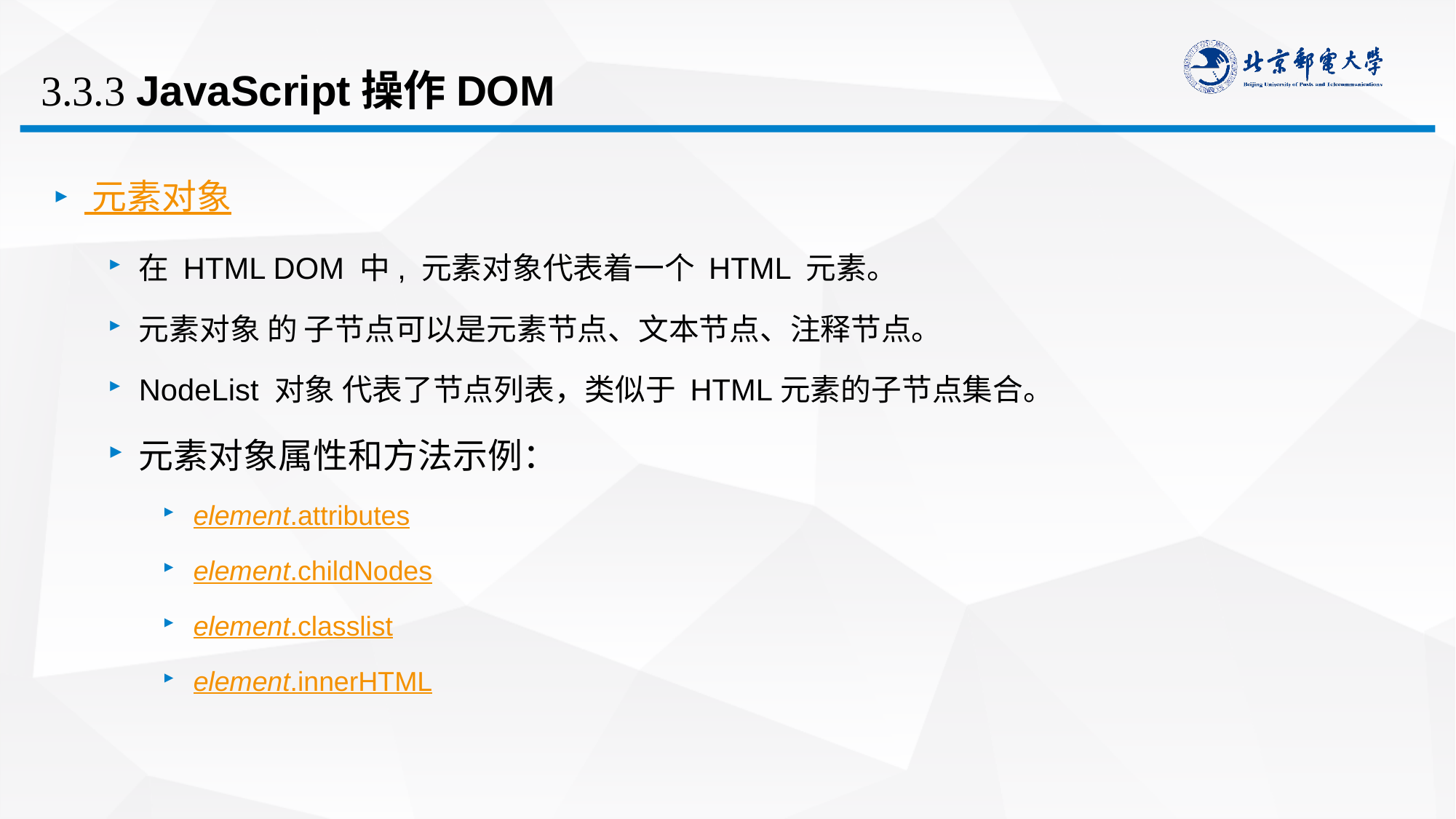

# 3.3.3 JavaScript操作DOM
 元素对象
在 HTML DOM 中, 元素对象代表着一个 HTML 元素。
元素对象 的 子节点可以是元素节点、文本节点、注释节点。
NodeList 对象 代表了节点列表，类似于 HTML元素的子节点集合。
元素对象属性和方法示例：
element.attributes
element.childNodes
element.classlist
element.innerHTML